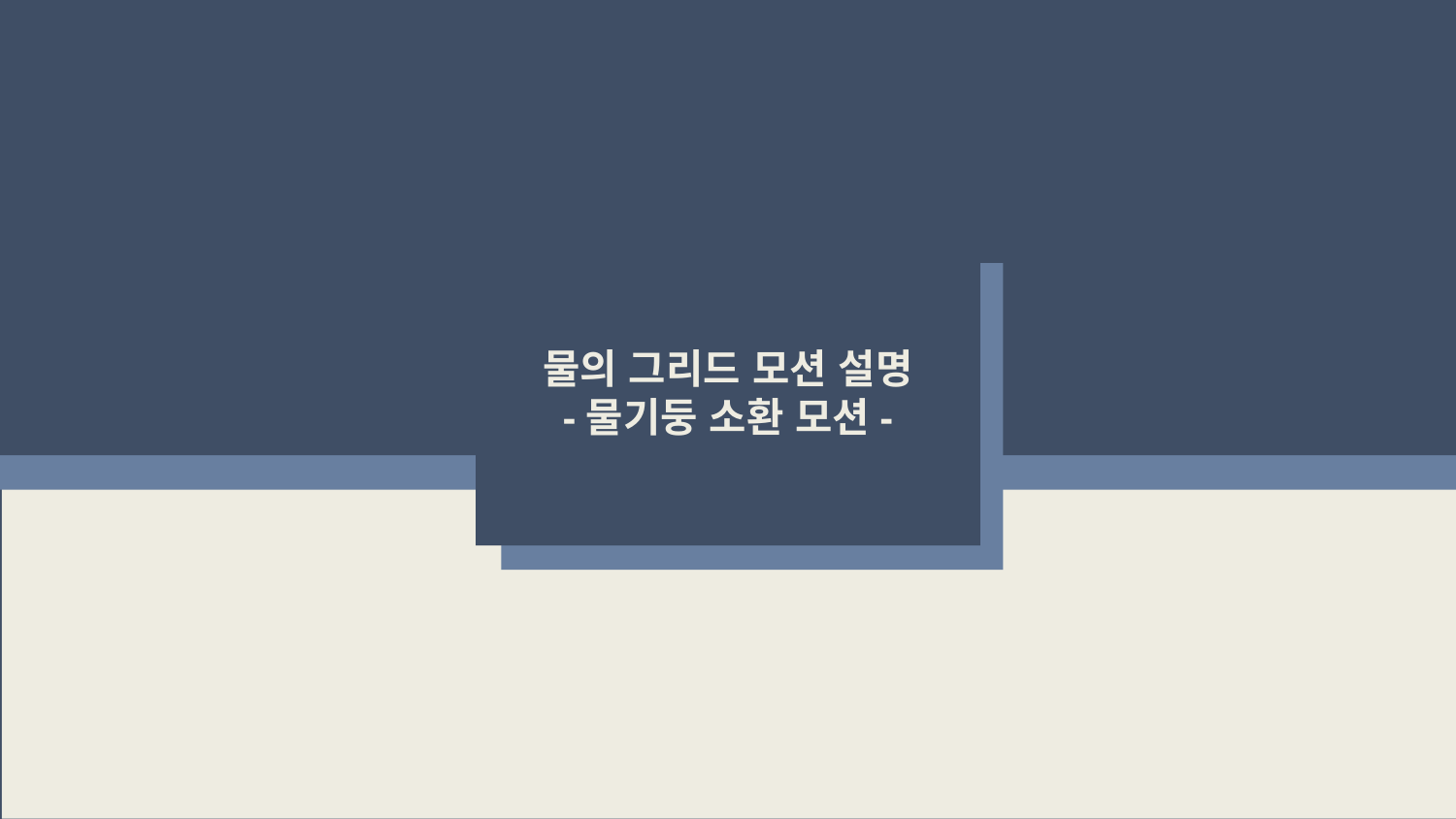

물의 그리드 모션 설명
-물기둥 소환 모션-

삐에로 맵 디자인